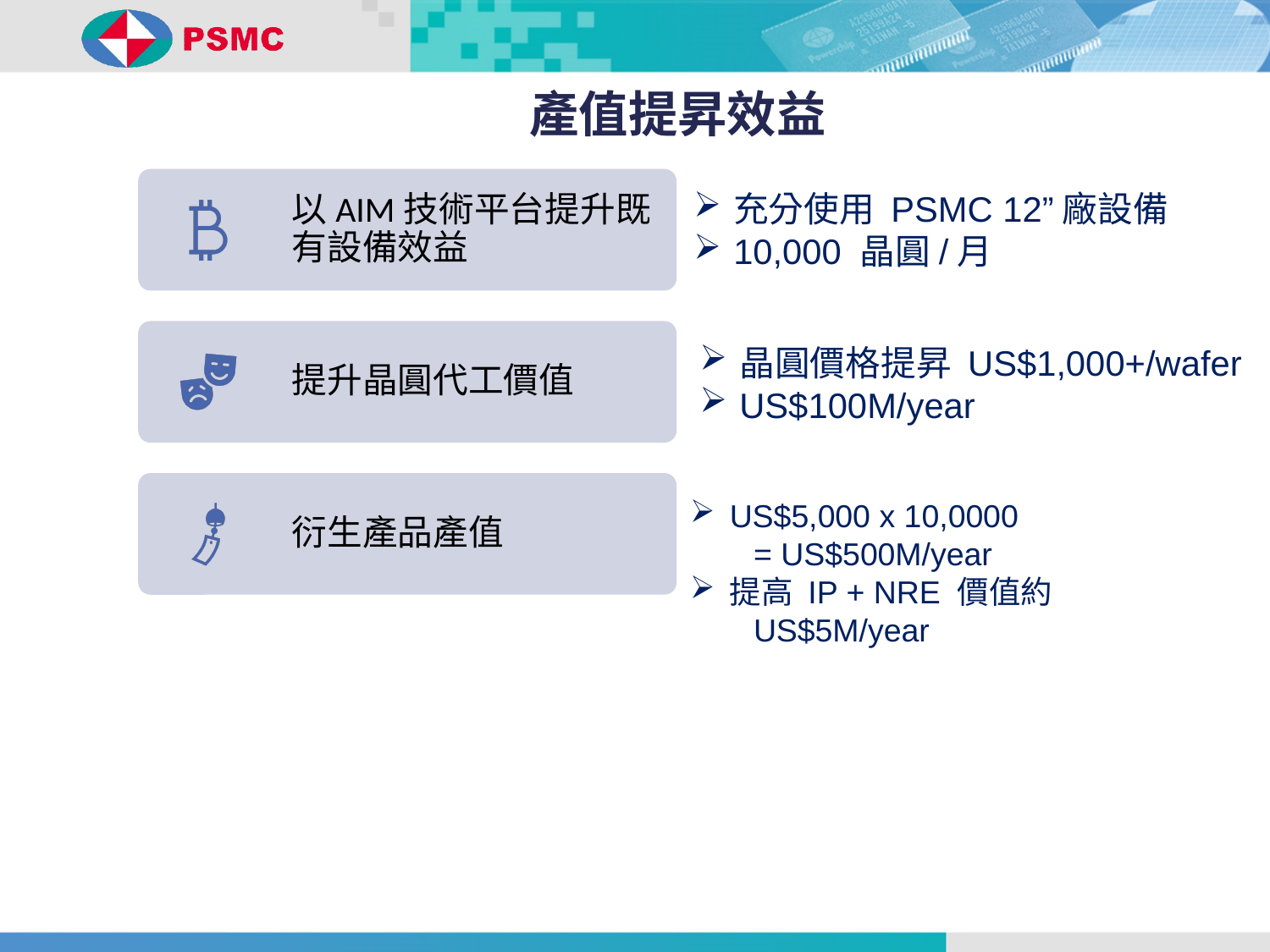

# 產值提昇效益
以AIM技術平台提升既有設備效益
提升晶圓代工價值
衍生產品產值
充分使用 PSMC 12”廠設備
10,000 晶圓/月
晶圓價格提昇 US$1,000+/wafer
US$100M/year
US$5,000 x 10,0000
= US$500M/year
提高 IP + NRE 價值約
US$5M/year